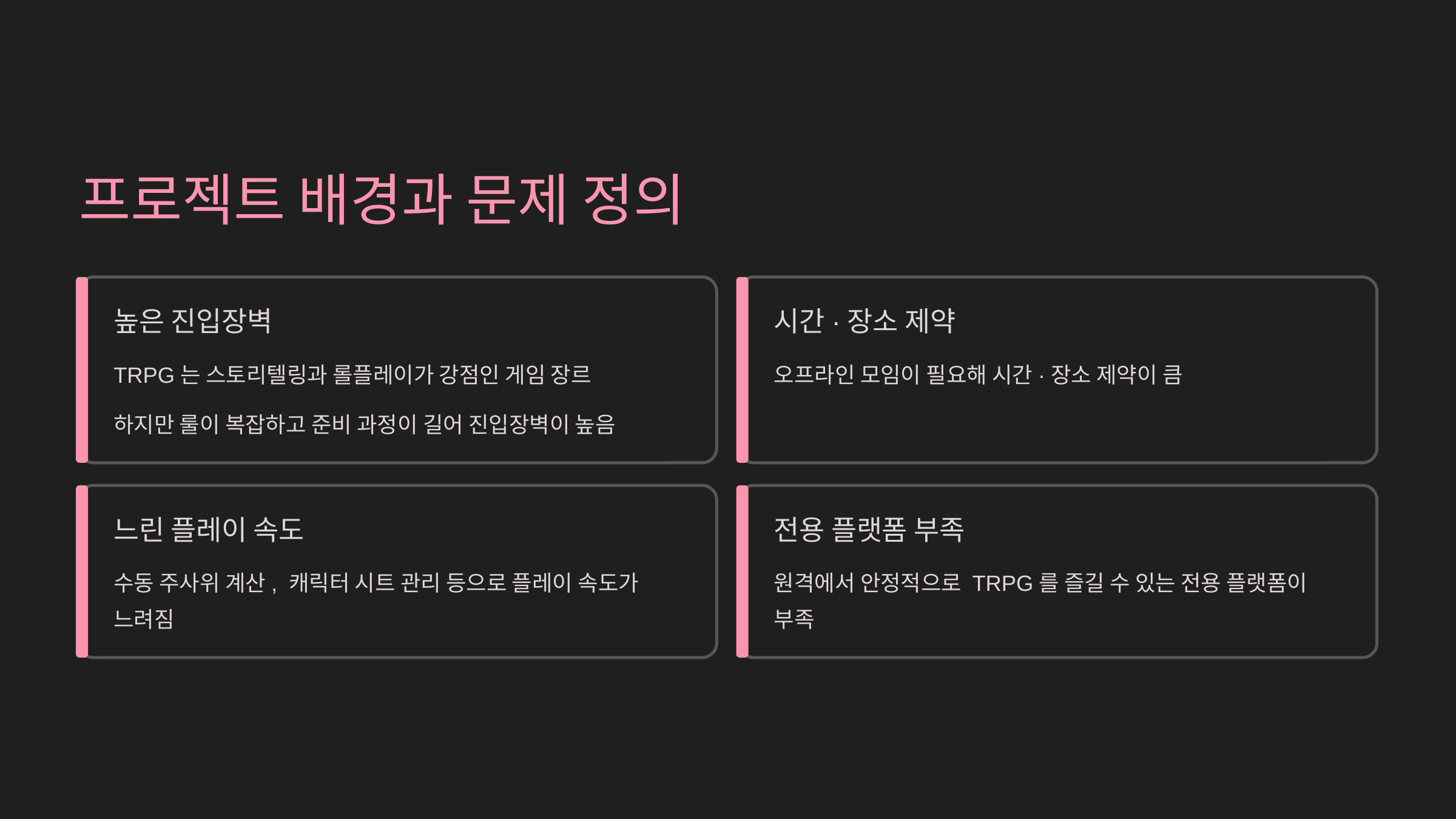

프로젝트 배경과 문제 정의

높은 진입장벽
시간·장소 제약
TRPG는 스토리텔링과 롤플레이가 강점인 게임 장르
오프라인 모임이 필요해 시간·장소 제약이 큼
하지만 룰이 복잡하고 준비 과정이 길어 진입장벽이 높음

느린 플레이 속도
전용 플랫폼 부족
수동 주사위 계산, 캐릭터 시트 관리 등으로 플레이 속도가 느려짐
원격에서 안정적으로 TRPG를 즐길 수 있는 전용 플랫폼이 부족